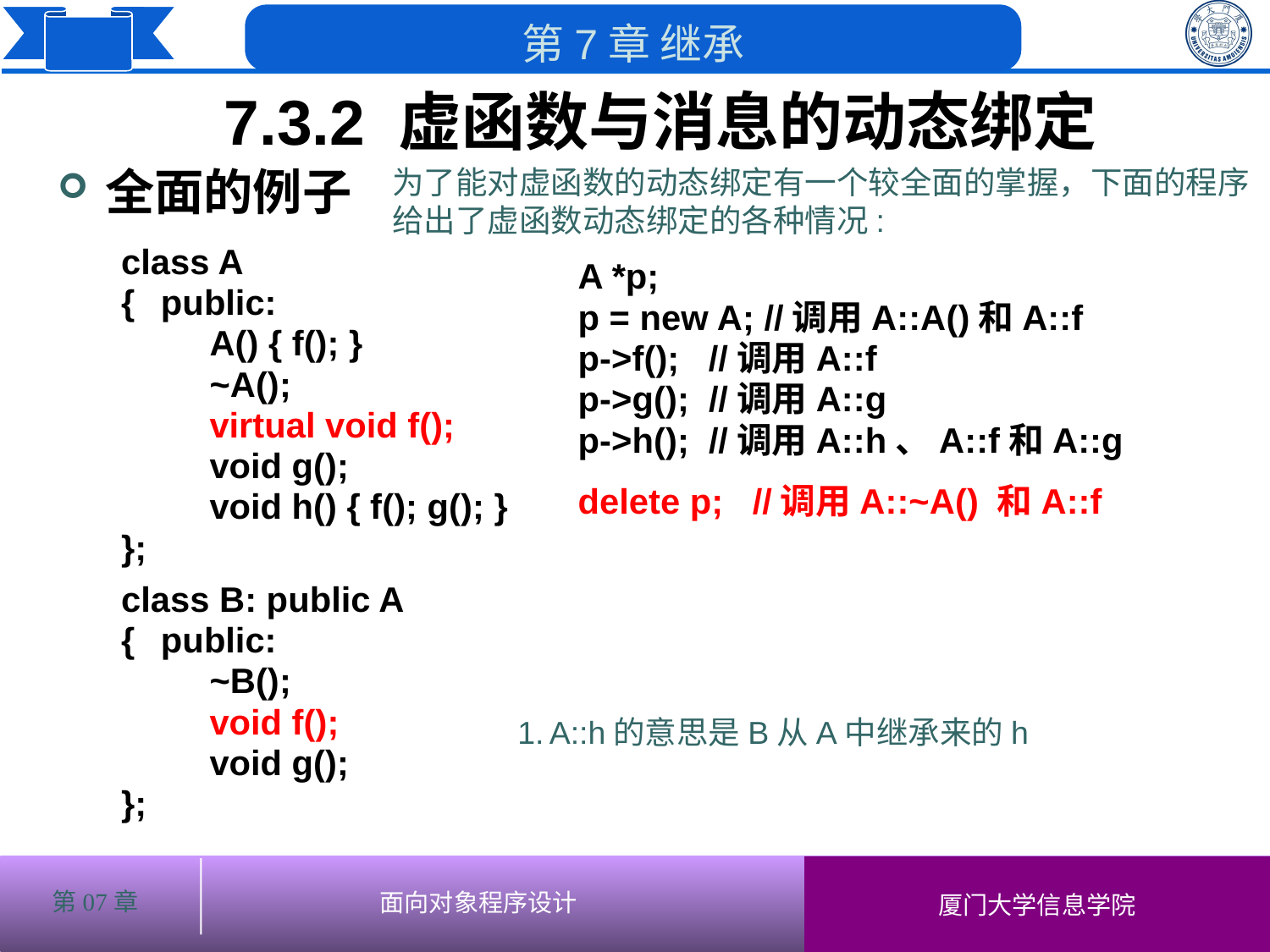

7.3.2 虚函数与消息的动态绑定
为了能对虚函数的动态绑定有一个较全面的掌握，下面的程序给出了虚函数动态绑定的各种情况:
# 全面的例子

class A
{	public:
	     A() { f(); }
	     ~A();
	     virtual void f();
	     void g();
	     void h() { f(); g(); }
};
class B: public A
{	public:
	     ~B();
	     void f();
	     void g();
};
A *p;
p = new A; //调用A::A()和A::f
p->f();   //调用A::f
p->g();  //调用A::g
p->h();  //调用A::h、A::f和A::g

delete p;   //调用A::~A() 和A::f
A::h的意思是B从A中继承来的h
10